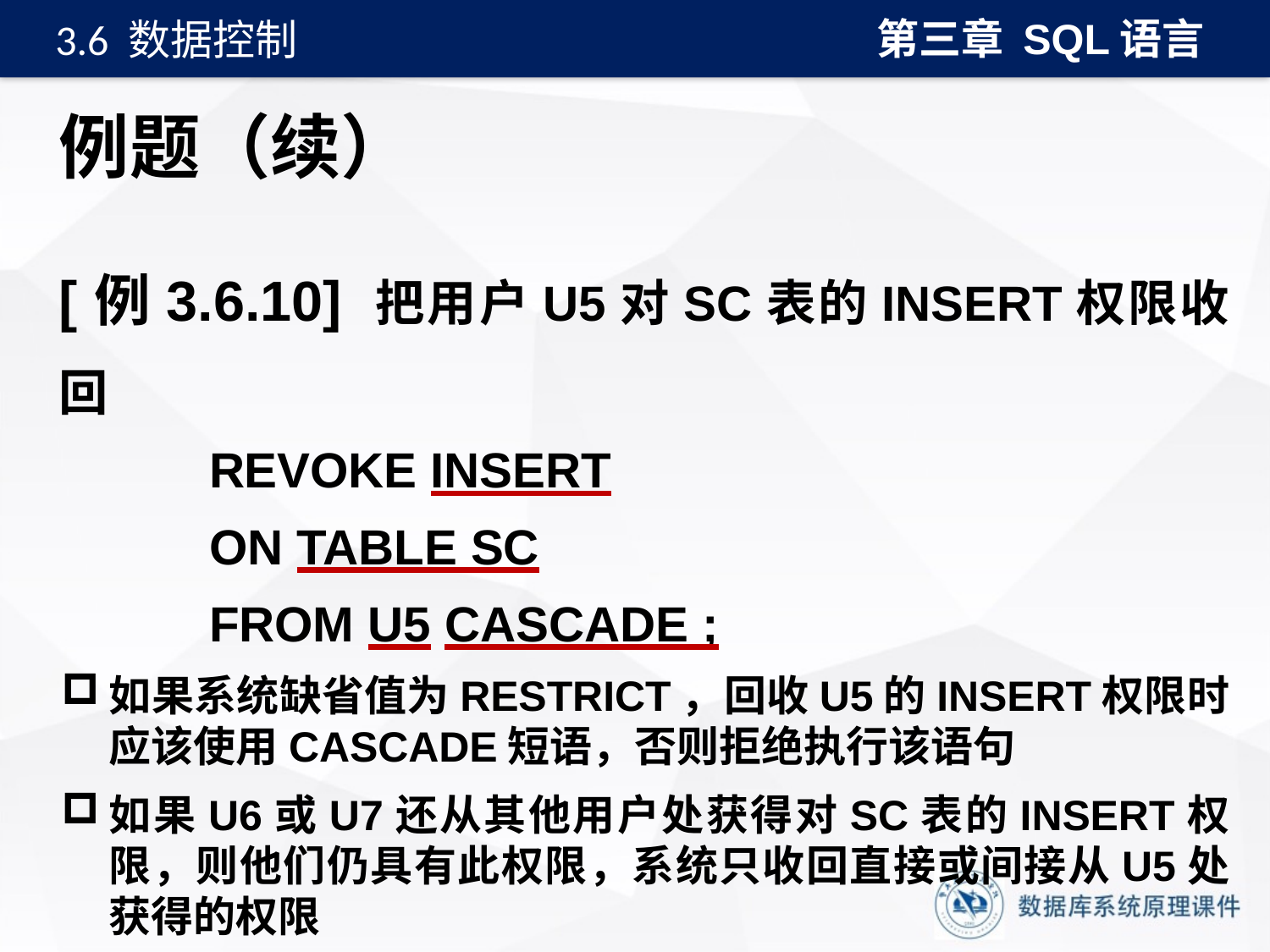

第三章 SQL语言
3.6 数据控制
# 例题（续）
[例3.6.10] 把用户U5对SC表的INSERT权限收回
REVOKE INSERT
ON TABLE SC
FROM U5 CASCADE ;
如果系统缺省值为RESTRICT，回收U5的INSERT权限时应该使用CASCADE短语，否则拒绝执行该语句
如果U6或U7还从其他用户处获得对SC表的INSERT权限，则他们仍具有此权限，系统只收回直接或间接从U5处获得的权限